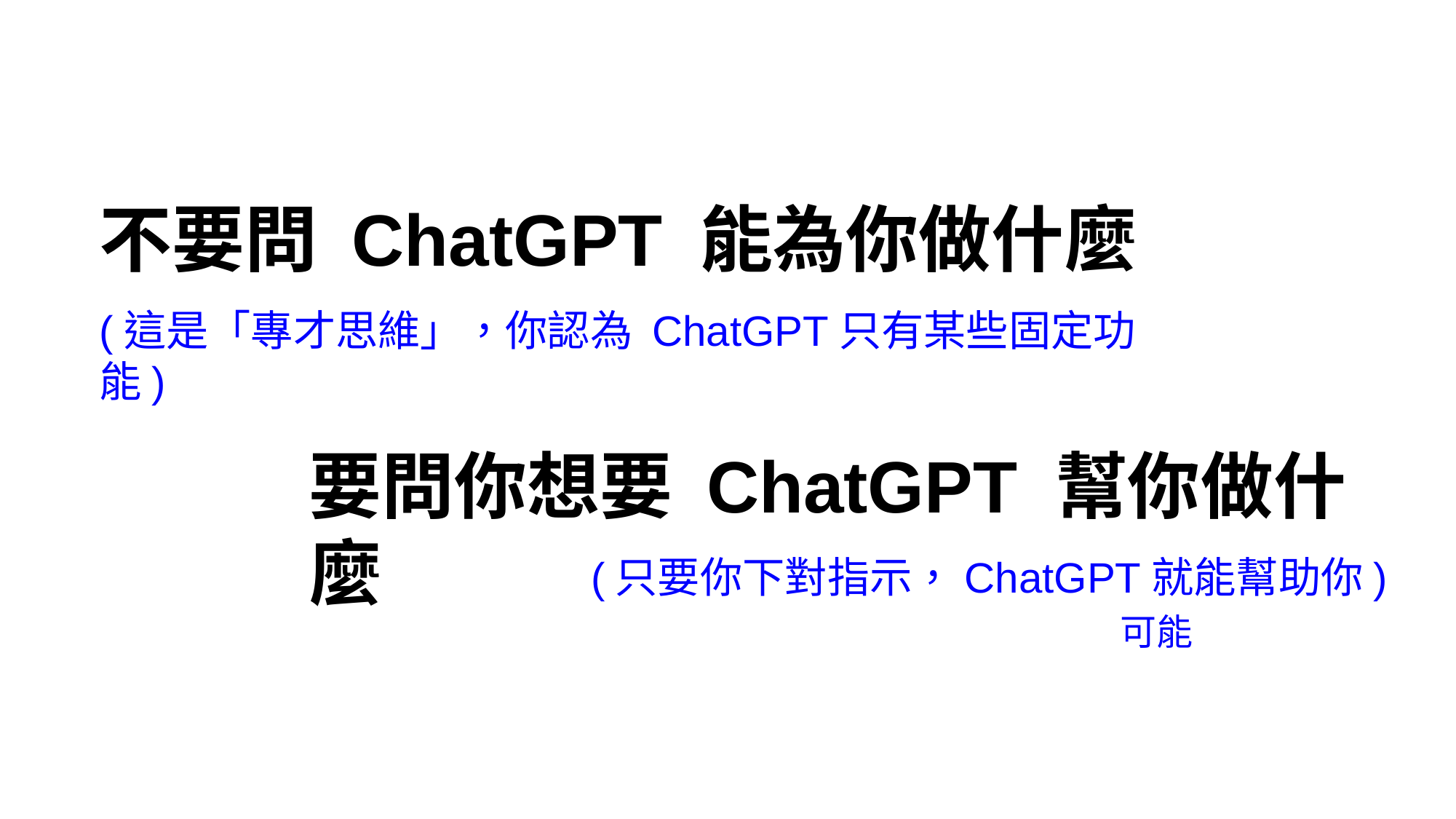

不要問 ChatGPT 能為你做什麼
(這是「專才思維」，你認為 ChatGPT只有某些固定功能)
要問你想要 ChatGPT 幫你做什麼
(只要你下對指示，ChatGPT就能幫助你)
可能